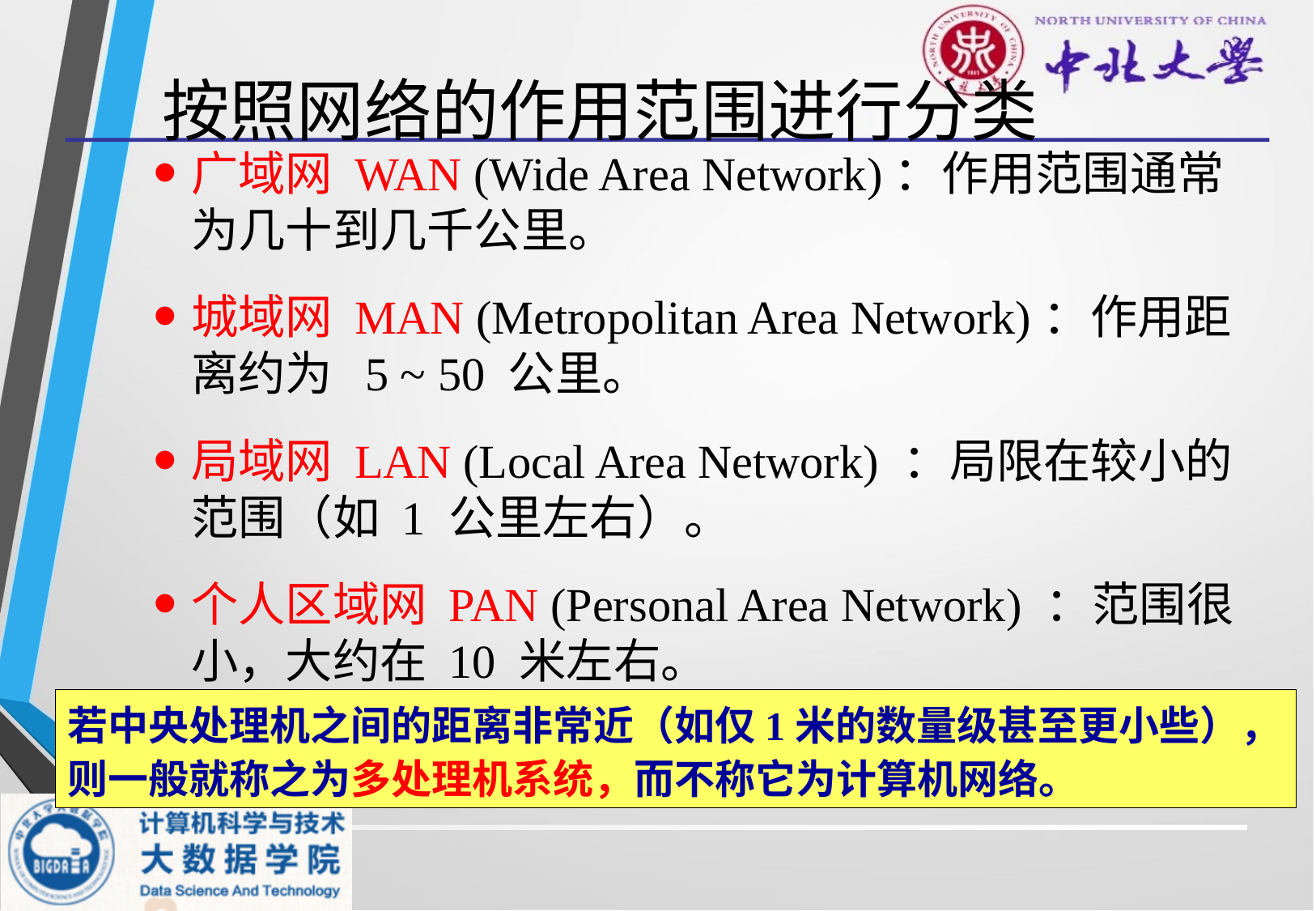

# 按照网络的作用范围进行分类
广域网 WAN (Wide Area Network)：作用范围通常为几十到几千公里。
城域网 MAN (Metropolitan Area Network)：作用距离约为  5 ~ 50 公里。
局域网 LAN (Local Area Network) ：局限在较小的范围（如 1 公里左右）。
个人区域网 PAN (Personal Area Network) ：范围很小，大约在 10 米左右。
若中央处理机之间的距离非常近（如仅1米的数量级甚至更小些），则一般就称之为多处理机系统，而不称它为计算机网络。
26